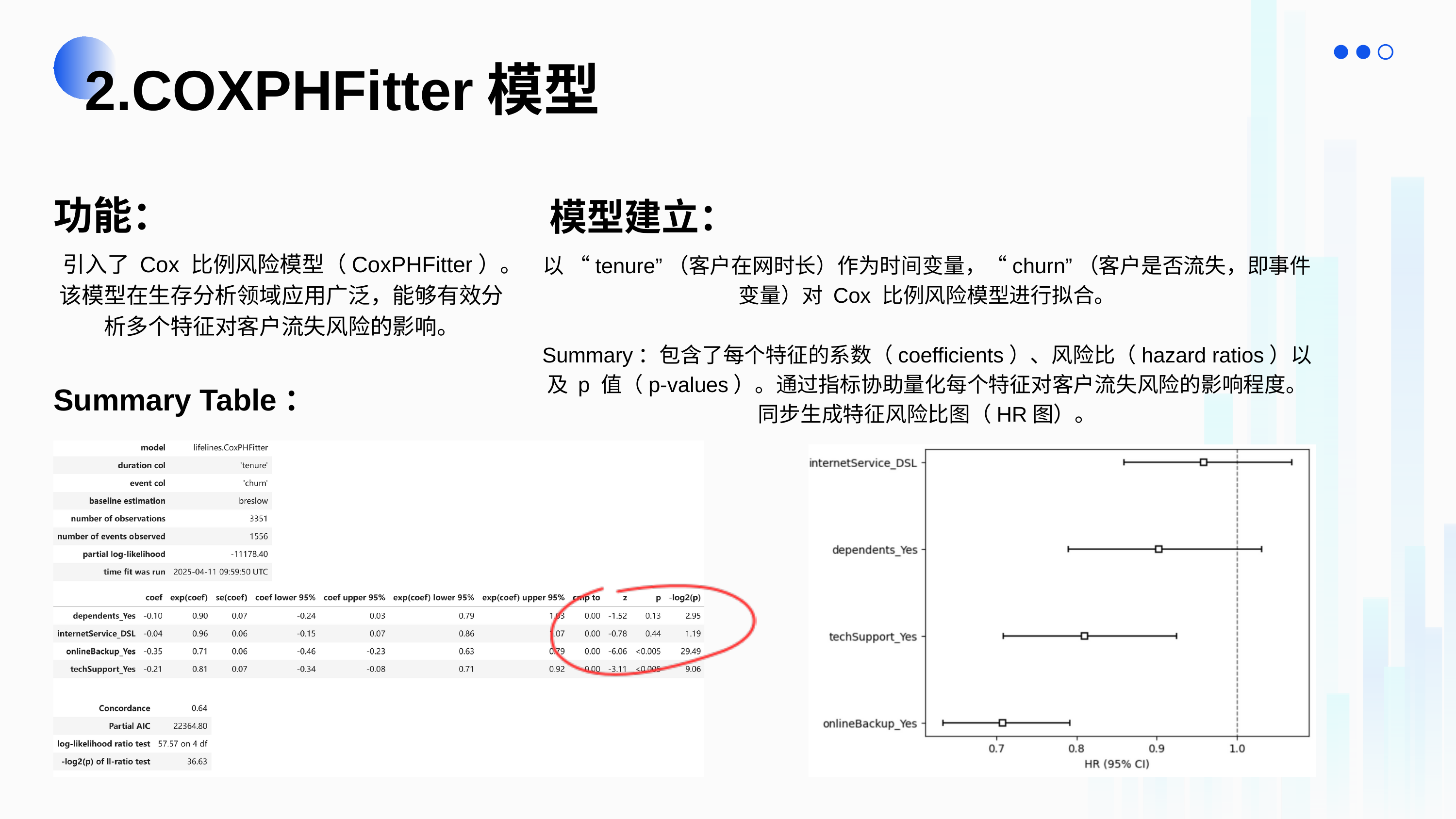

2.COXPHFitter模型

功能：
模型建立：

引入了 Cox 比例风险模型（CoxPHFitter）。该模型在生存分析领域应用广泛，能够有效分析多个特征对客户流失风险的影响。
以 “tenure”（客户在网时长）作为时间变量，“churn”（客户是否流失，即事件变量）对 Cox 比例风险模型进行拟合。

Summary：包含了每个特征的系数（coefficients）、风险比（hazard ratios）以及 p 值（p-values）。通过指标协助量化每个特征对客户流失风险的影响程度。同步生成特征风险比图（HR图）。
Summary Table：